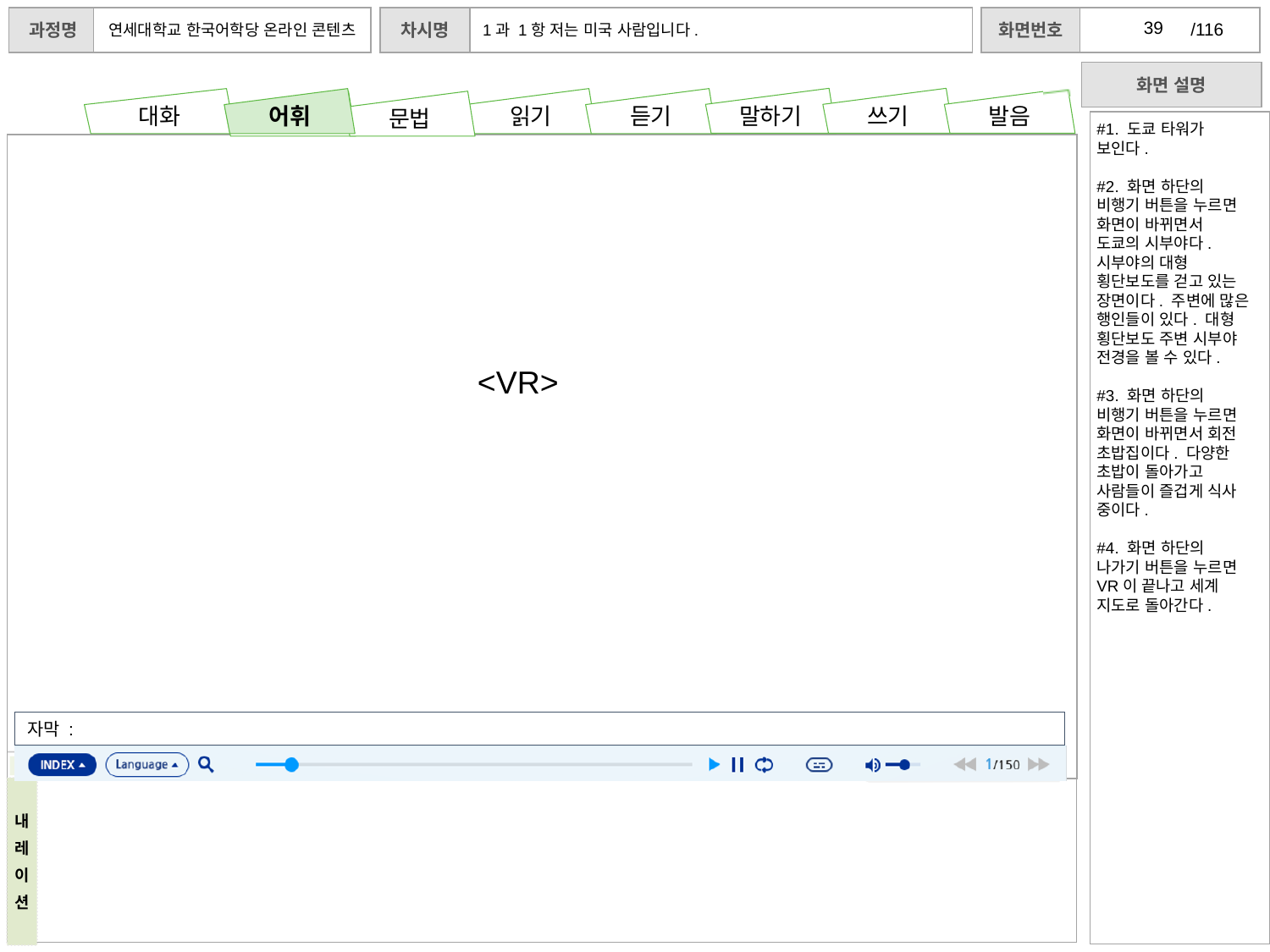

39
어휘
#1. 도쿄 타워가 보인다.

#2. 화면 하단의 비행기 버튼을 누르면 화면이 바뀌면서 도쿄의 시부야다. 시부야의 대형 횡단보도를 걷고 있는 장면이다. 주변에 많은 행인들이 있다. 대형 횡단보도 주변 시부야 전경을 볼 수 있다.

#3. 화면 하단의 비행기 버튼을 누르면 화면이 바뀌면서 회전 초밥집이다. 다양한 초밥이 돌아가고 사람들이 즐겁게 식사 중이다.

#4. 화면 하단의 나가기 버튼을 누르면 VR이 끝나고 세계 지도로 돌아간다.
<VR>